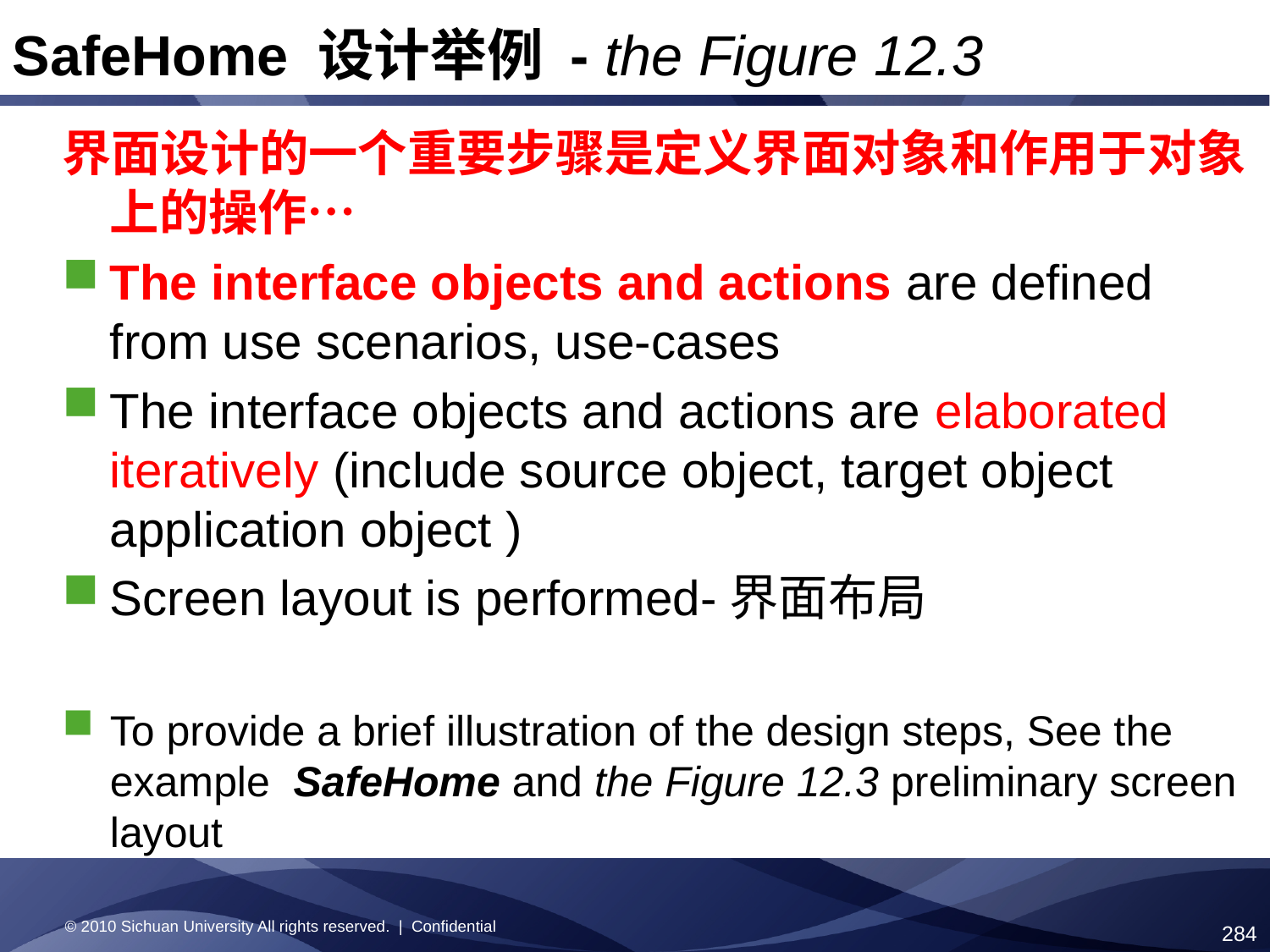

SafeHome 设计举例 - the Figure 12.3
界面设计的一个重要步骤是定义界面对象和作用于对象上的操作…
The interface objects and actions are defined from use scenarios, use-cases
The interface objects and actions are elaborated iteratively (include source object, target object application object )
Screen layout is performed-界面布局

To provide a brief illustration of the design steps, See the example  SafeHome and the Figure 12.3 preliminary screen layout
© 2010 Sichuan University All rights reserved.  |  Confidential
284